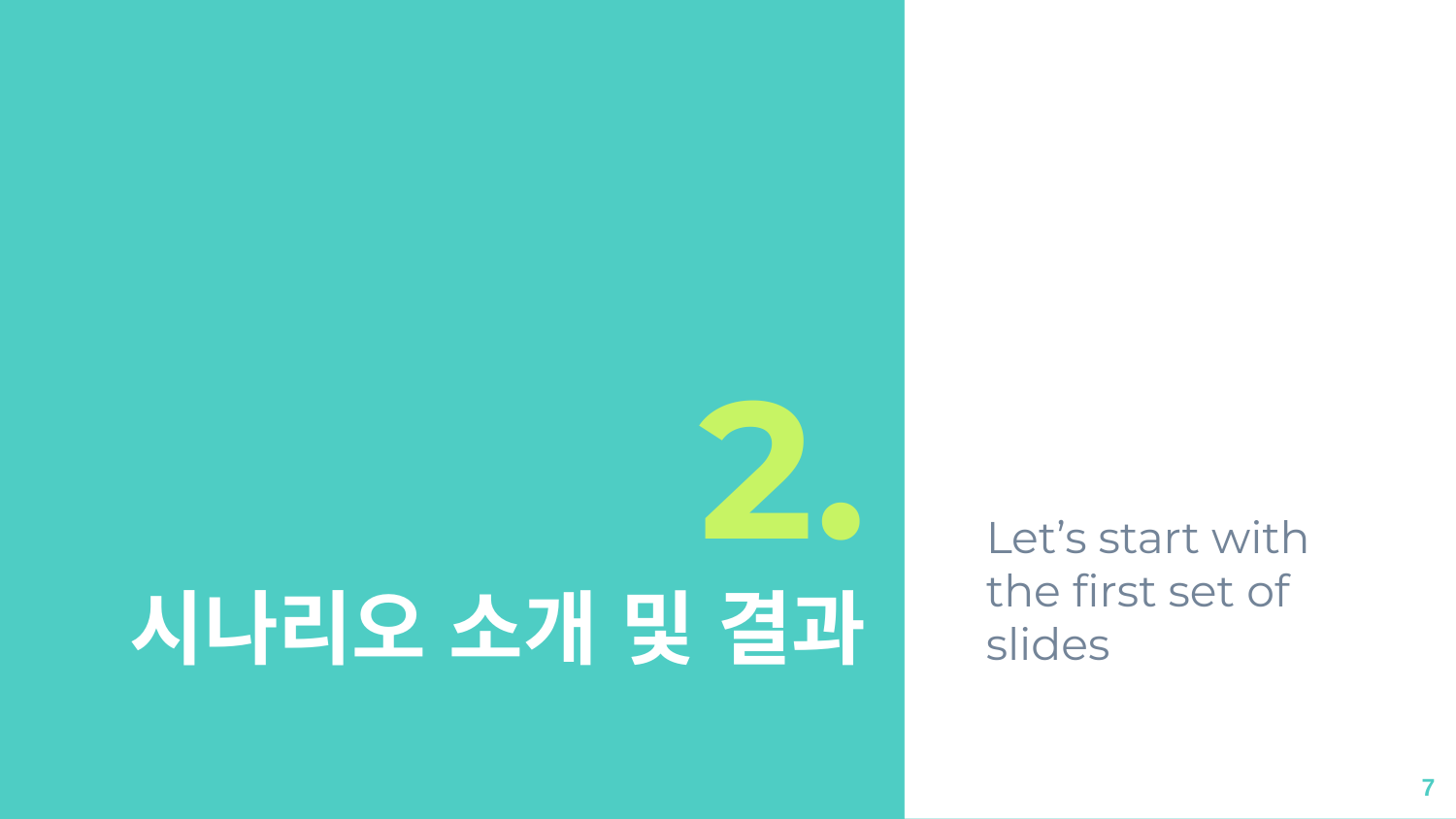

Let’s start with the first set of slides
# 2.
시나리오 소개 및 결과
7